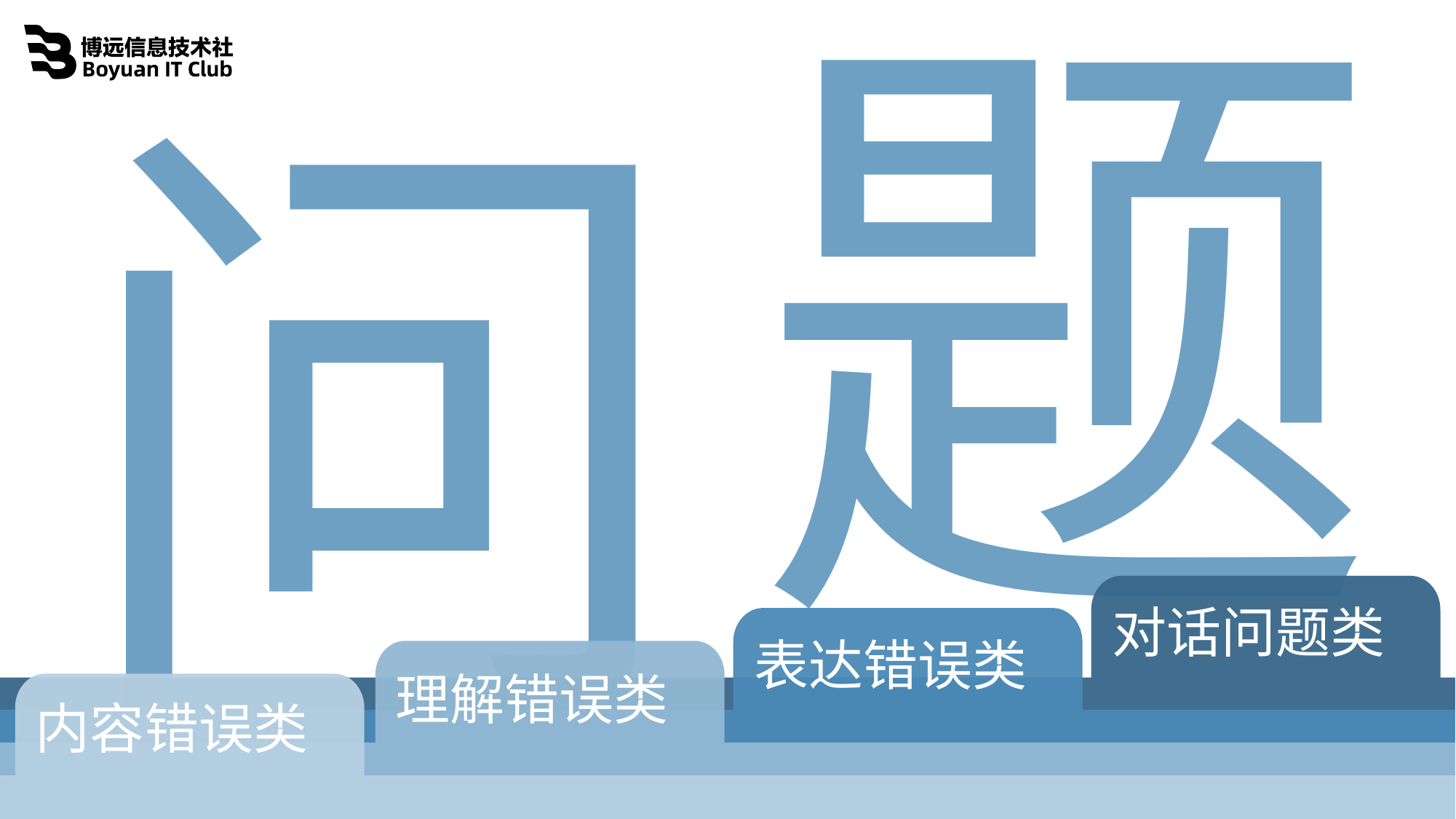

题
问

对话问题类
Content

表达错误类

理解错误类
Errors

内容错误类